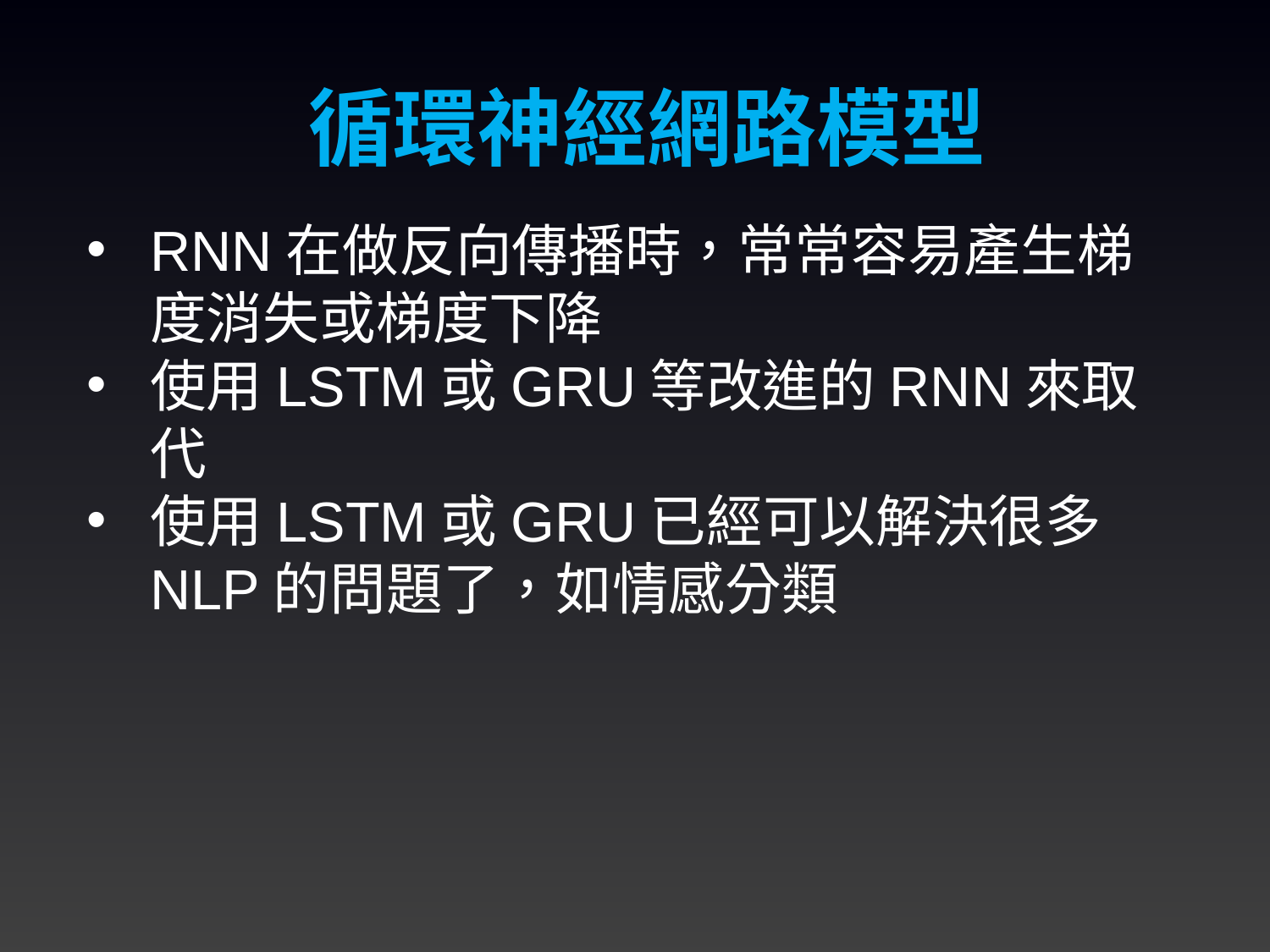

循環神經網路模型
RNN在做反向傳播時，常常容易產生梯度消失或梯度下降
使用LSTM或GRU等改進的RNN來取代
使用LSTM或GRU已經可以解決很多NLP的問題了，如情感分類

11/16/2023
59